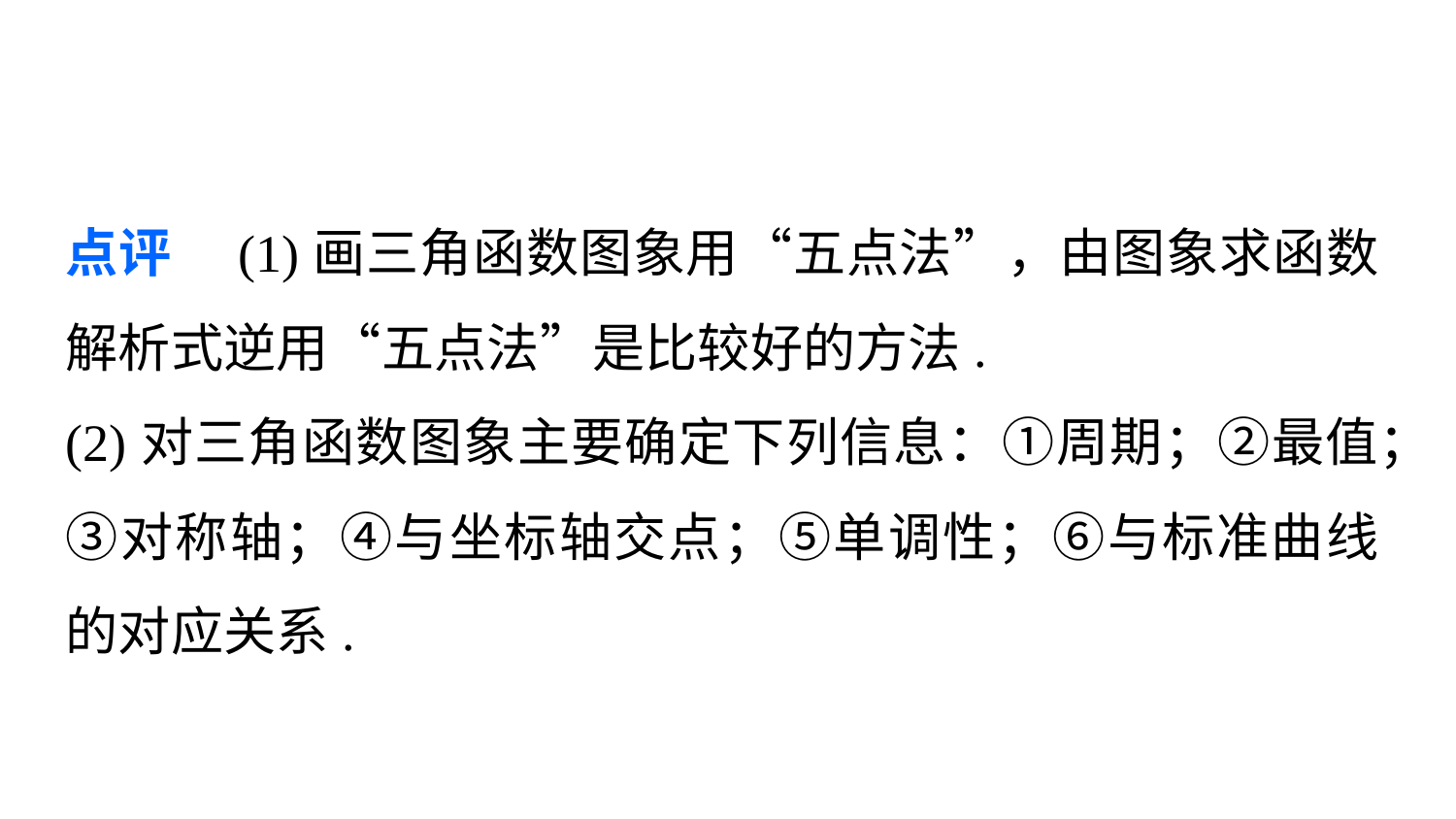

点评　(1)画三角函数图象用“五点法”，由图象求函数解析式逆用“五点法”是比较好的方法.
(2)对三角函数图象主要确定下列信息：①周期；②最值；③对称轴；④与坐标轴交点；⑤单调性；⑥与标准曲线的对应关系.